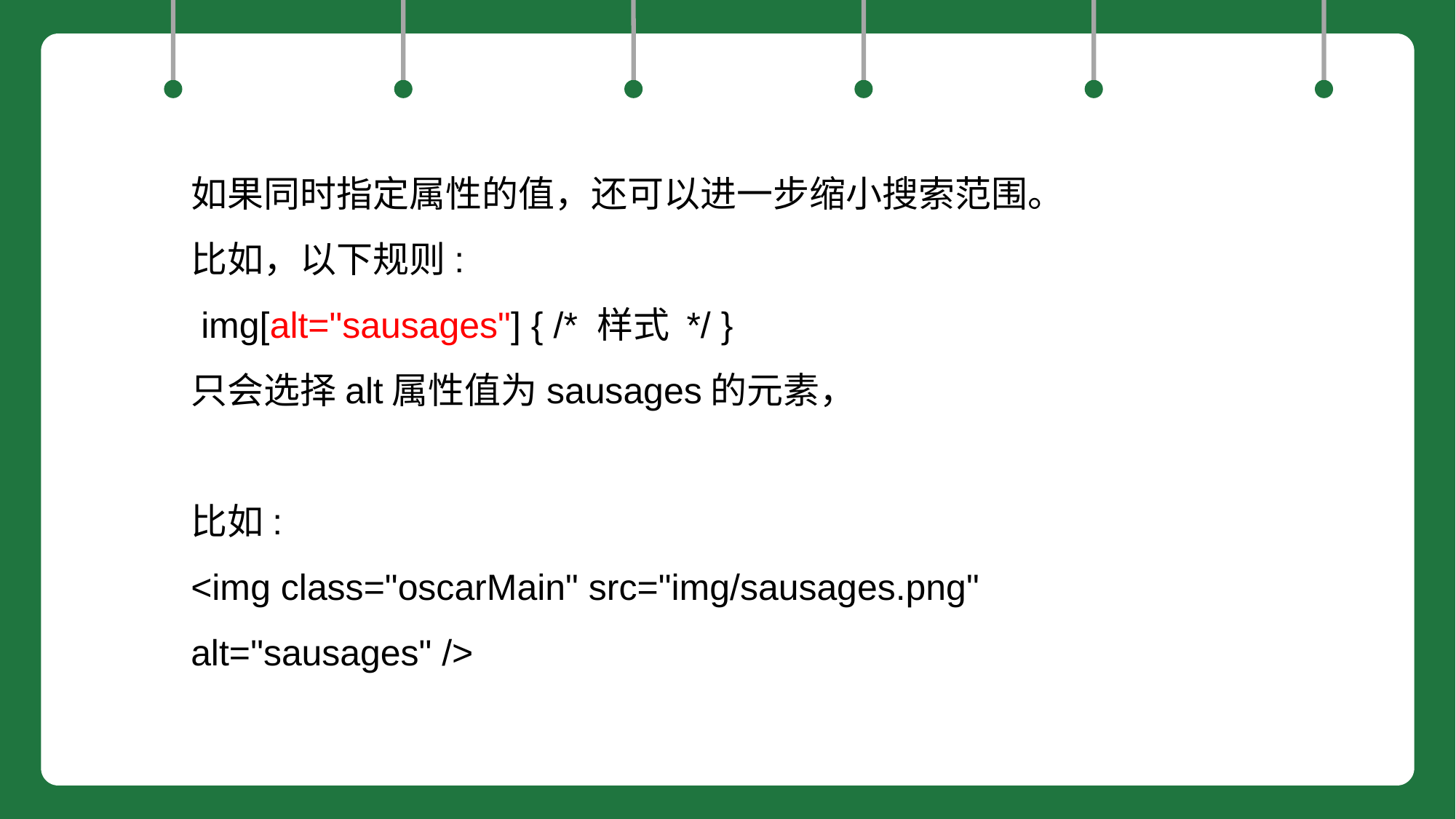

如果同时指定属性的值，还可以进一步缩小搜索范围。
比如，以下规则:
 img[alt="sausages"] { /* 样式 */ }
只会选择alt属性值为sausages的元素，

比如:
<img class="oscarMain" src="img/sausages.png" alt="sausages" />